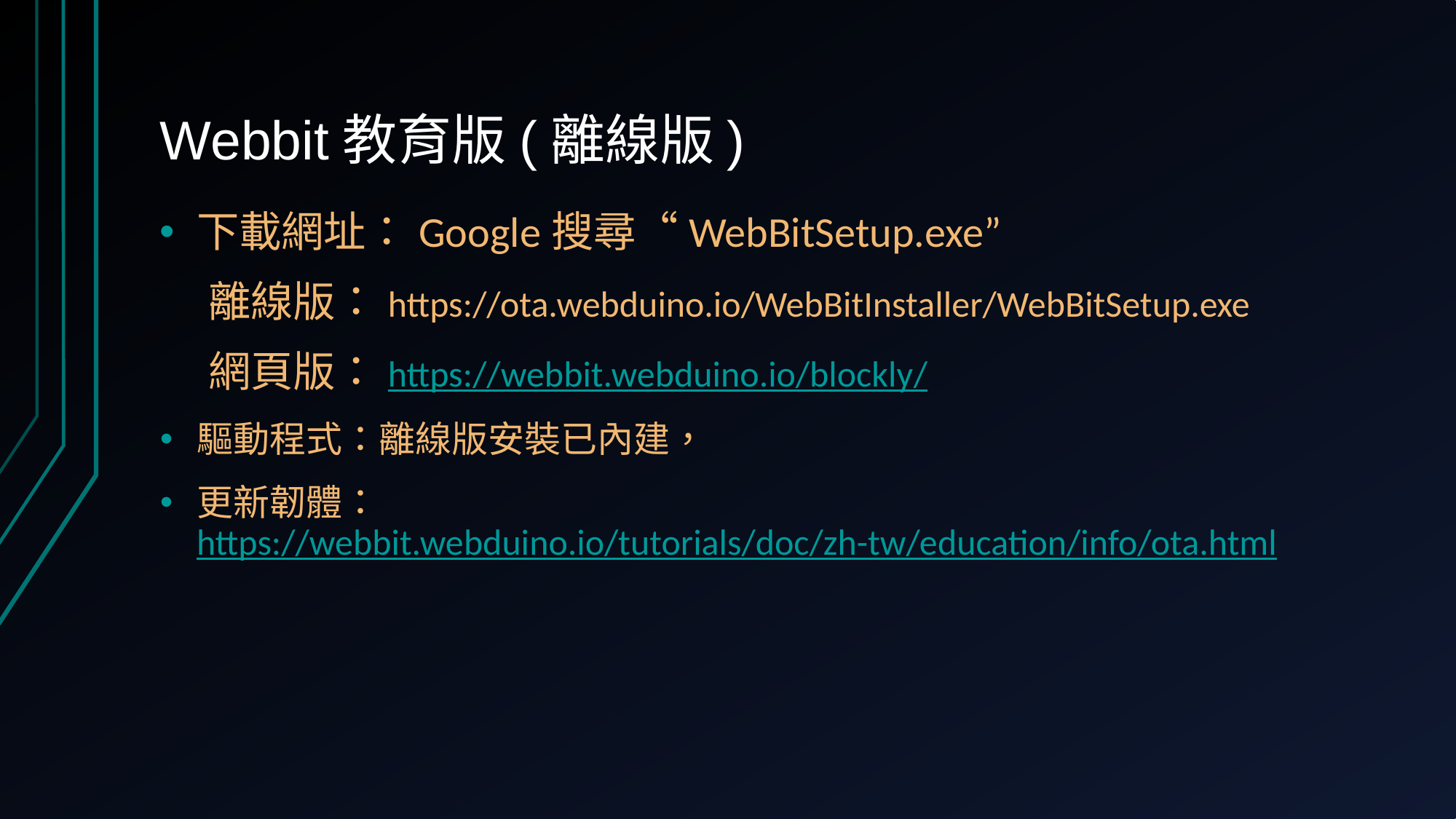

# Webbit教育版(離線版)
下載網址：Google搜尋“WebBitSetup.exe”
    離線版：https://ota.webduino.io/WebBitInstaller/WebBitSetup.exe
    網頁版：https://webbit.webduino.io/blockly/
驅動程式：離線版安裝已內建，
更新韌體：https://webbit.webduino.io/tutorials/doc/zh-tw/education/info/ota.html